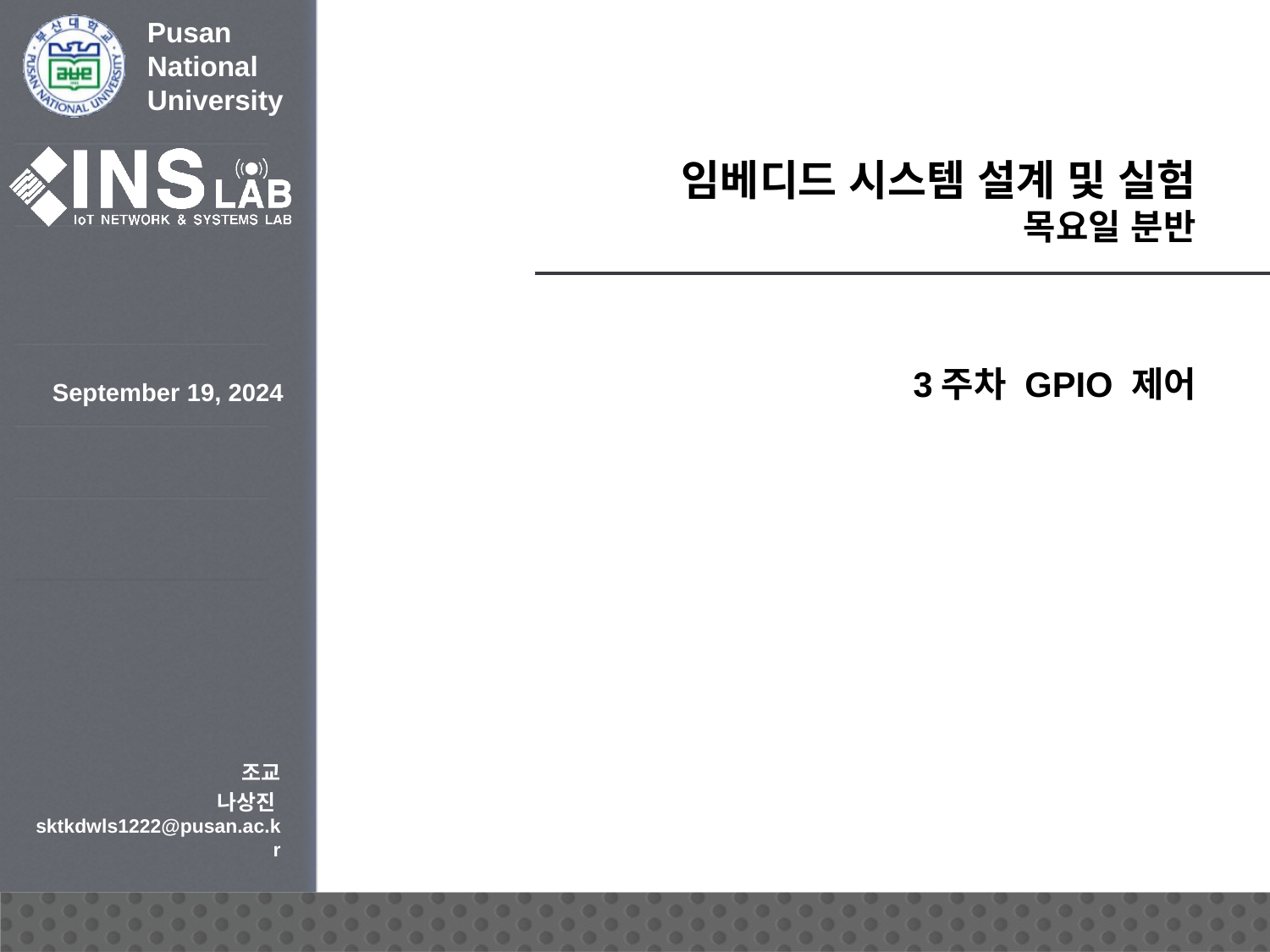

# 임베디드 시스템 설계 및 실험 목요일 분반
3주차 GPIO 제어
조교
나상진sktkdwls1222@pusan.ac.kr